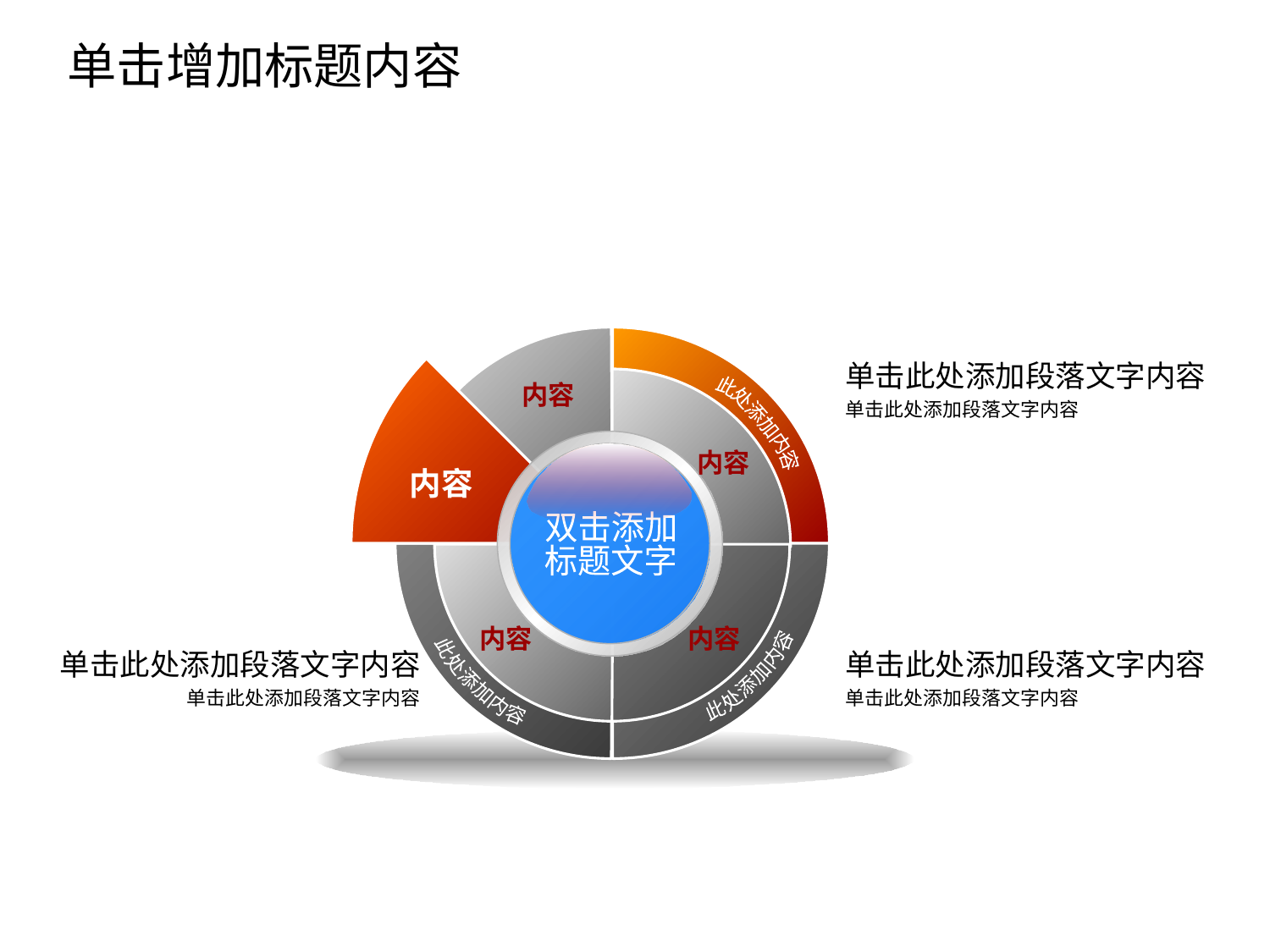

单击增加标题内容

内容

此处添加内容

内容

内容
双击添加
标题文字

内容
内容
此处添加内容
此处添加内容
单击此处添加段落文字内容
单击此处添加段落文字内容
单击此处添加段落文字内容
单击此处添加段落文字内容
单击此处添加段落文字内容
单击此处添加段落文字内容